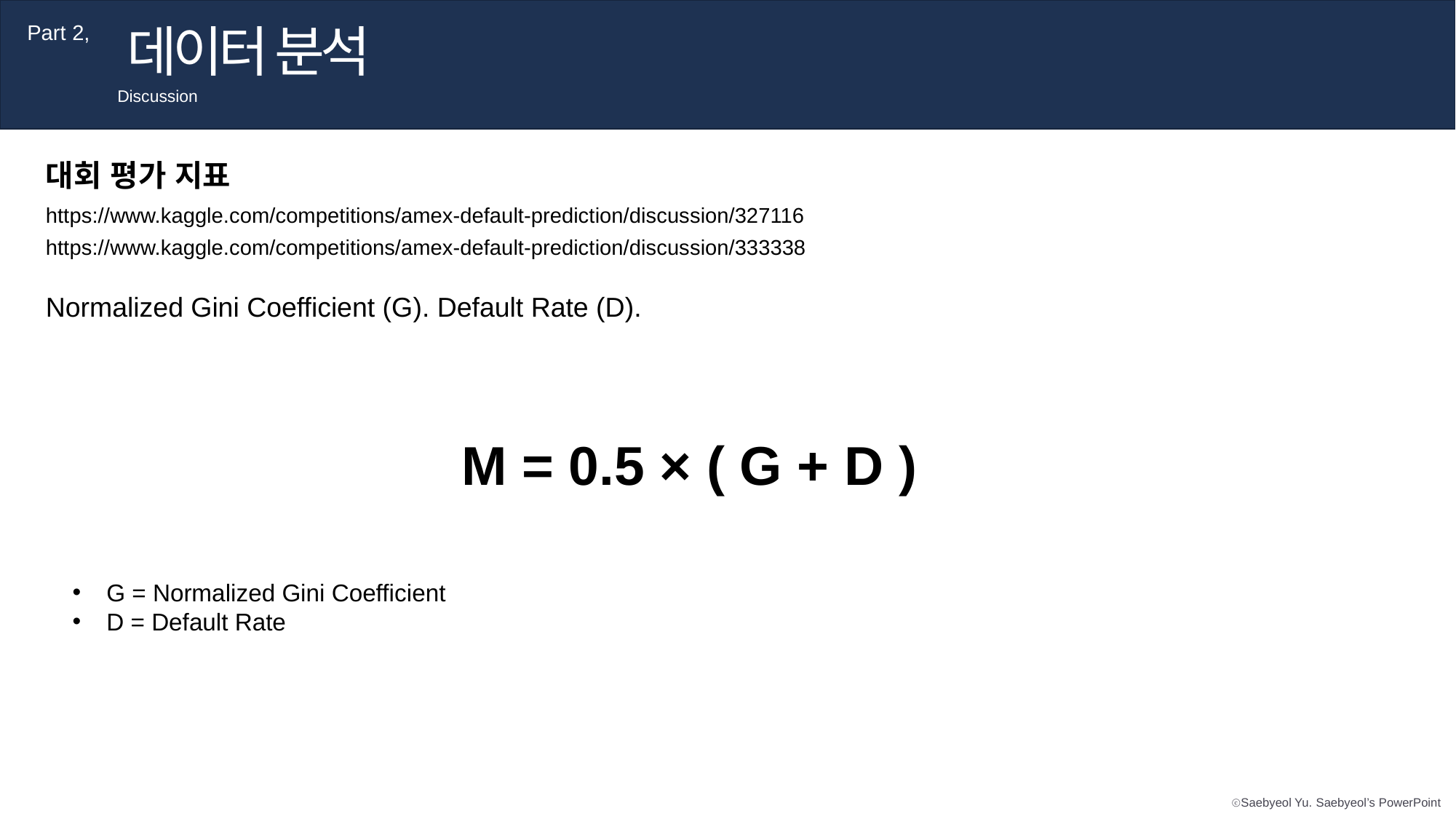

데이터 분석
Part 2,
Discussion
대회 평가 지표
https://www.kaggle.com/competitions/amex-default-prediction/discussion/327116
https://www.kaggle.com/competitions/amex-default-prediction/discussion/333338
Normalized Gini Coefficient (G). Default Rate (D).
M = 0.5 × ( G + D )
G = Normalized Gini Coefficient
D = Default Rate